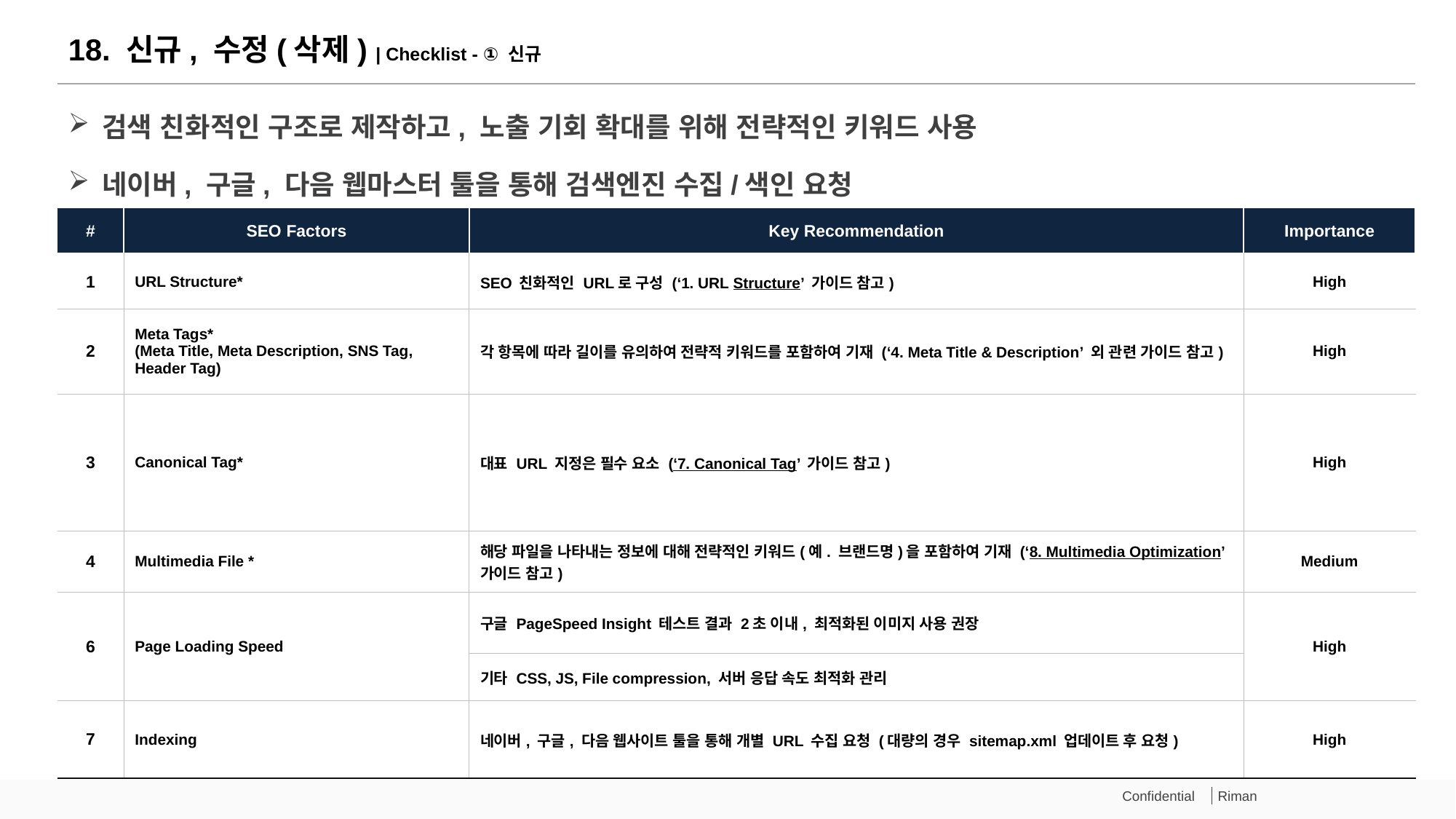

# 18. 신규, 수정(삭제) | Checklist - ① 신규
검색 친화적인 구조로 제작하고, 노출 기회 확대를 위해 전략적인 키워드 사용
네이버, 구글, 다음 웹마스터 툴을 통해 검색엔진 수집/색인 요청
| # | SEO Factors | Key Recommendation | Importance |
| --- | --- | --- | --- |
| 1 | URL Structure\* | SEO 친화적인 URL로 구성 (‘1. URL Structure’ 가이드 참고) | High |
| 2 | Meta Tags\* (Meta Title, Meta Description, SNS Tag, Header Tag) | 각 항목에 따라 길이를 유의하여 전략적 키워드를 포함하여 기재 (‘4. Meta Title & Description’ 외 관련 가이드 참고) | High |
| 3 | Canonical Tag\* | 대표 URL 지정은 필수 요소 (‘7. Canonical Tag’ 가이드 참고) | High |
| 4 | Multimedia File \* | 해당 파일을 나타내는 정보에 대해 전략적인 키워드(예. 브랜드명)을 포함하여 기재 (‘8. Multimedia Optimization’ 가이드 참고) | Medium |
| 6 | Page Loading Speed | 구글 PageSpeed Insight 테스트 결과 2초 이내, 최적화된 이미지 사용 권장 | High |
|  |  | 기타 CSS, JS, File compression, 서버 응답 속도 최적화 관리 |  |
| 7 | Indexing | 네이버, 구글, 다음 웹사이트 툴을 통해 개별 URL 수집 요청 (대량의 경우 sitemap.xml 업데이트 후 요청) | High |